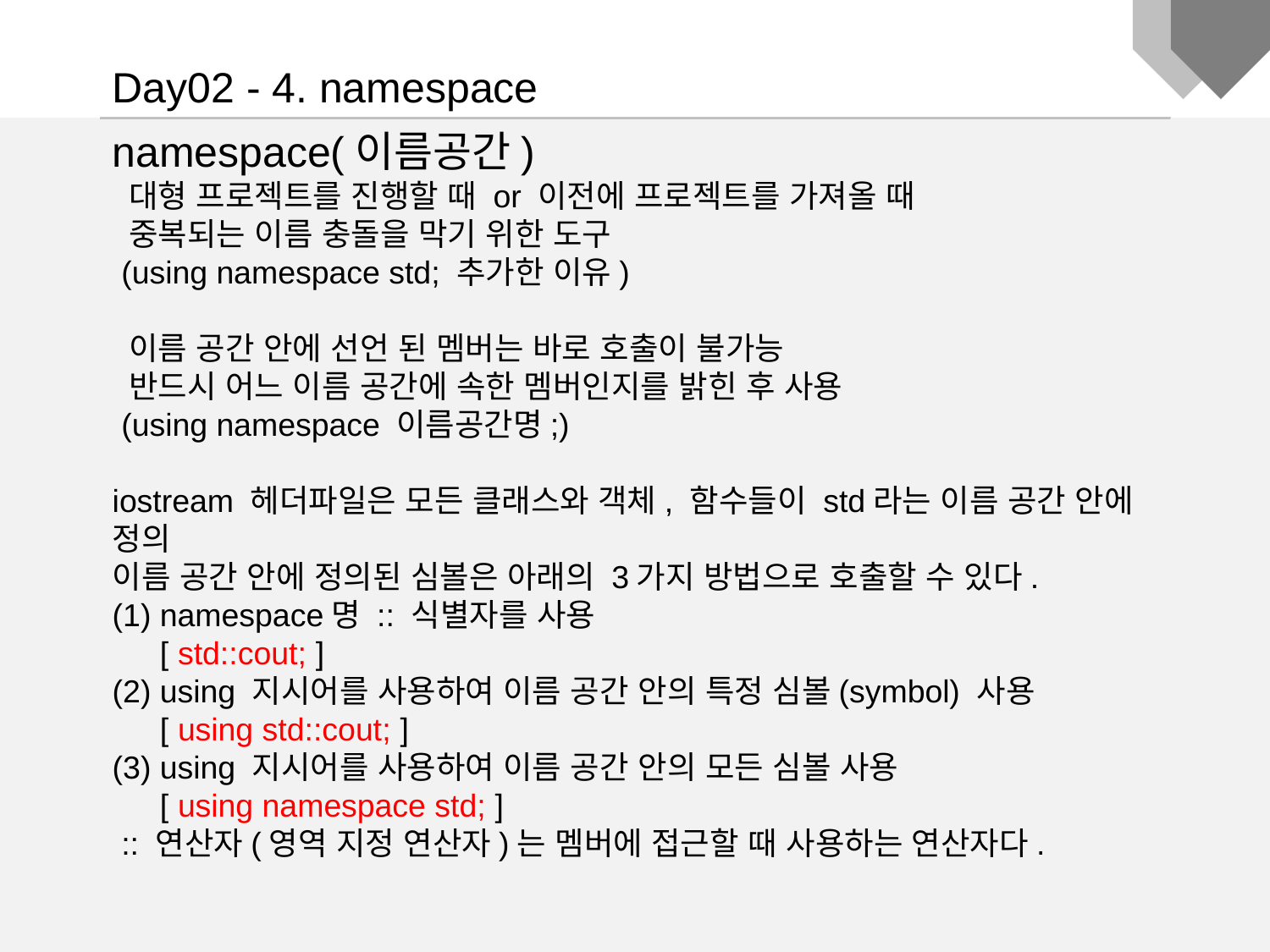

Day02 - 4. namespace
namespace(이름공간)
 대형 프로젝트를 진행할 때 or 이전에 프로젝트를 가져올 때
 중복되는 이름 충돌을 막기 위한 도구
 (using namespace std; 추가한 이유)

 이름 공간 안에 선언 된 멤버는 바로 호출이 불가능
 반드시 어느 이름 공간에 속한 멤버인지를 밝힌 후 사용
 (using namespace 이름공간명;)

iostream 헤더파일은 모든 클래스와 객체, 함수들이 std라는 이름 공간 안에 정의
이름 공간 안에 정의된 심볼은 아래의 3가지 방법으로 호출할 수 있다.
namespace명 :: 식별자를 사용
[ std::cout; ]
using 지시어를 사용하여 이름 공간 안의 특정 심볼(symbol) 사용
[ using std::cout; ]
using 지시어를 사용하여 이름 공간 안의 모든 심볼 사용
[ using namespace std; ]
 :: 연산자(영역 지정 연산자)는 멤버에 접근할 때 사용하는 연산자다.